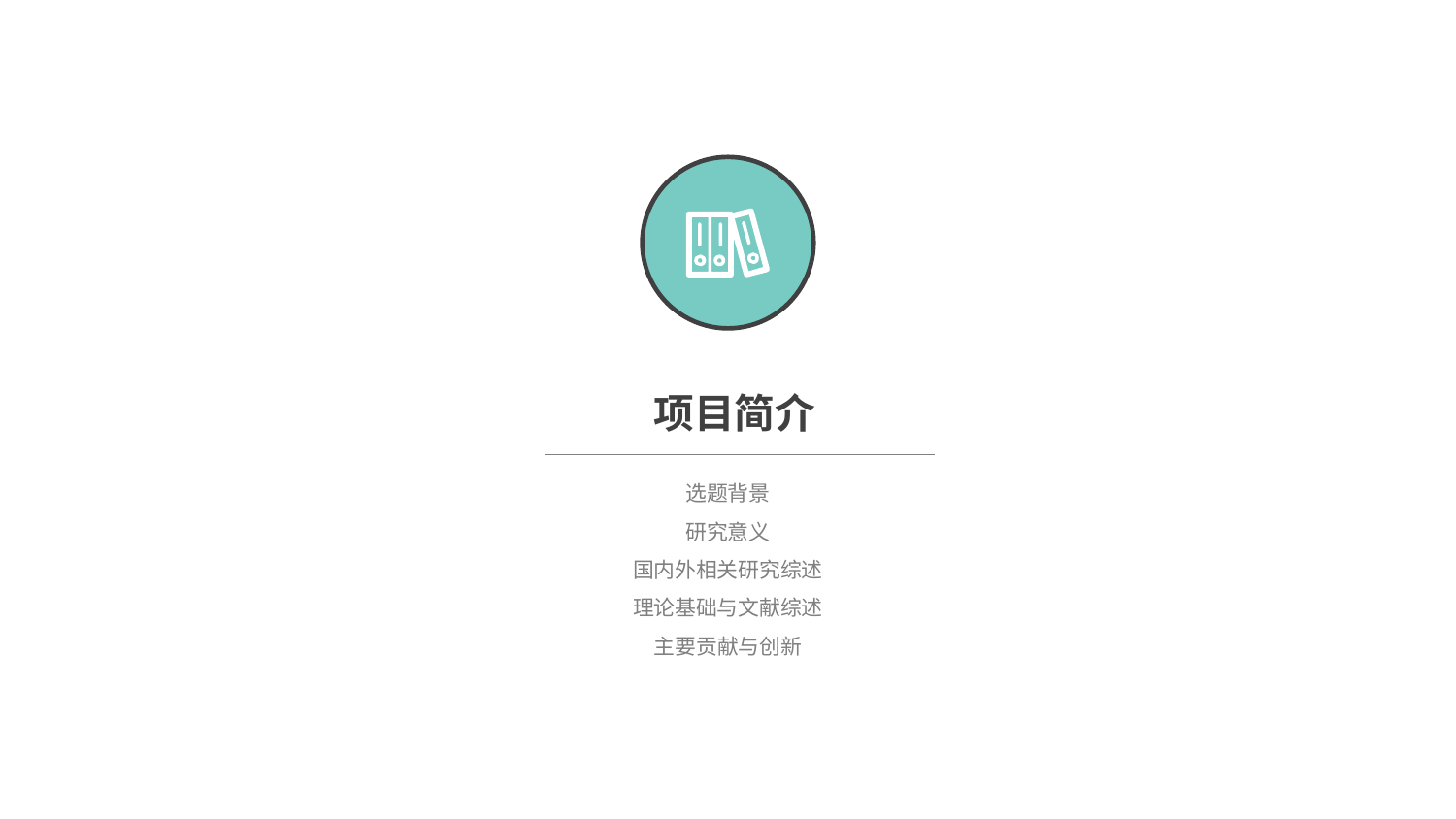

项目简介
选题背景
研究意义
国内外相关研究综述
理论基础与文献综述
主要贡献与创新